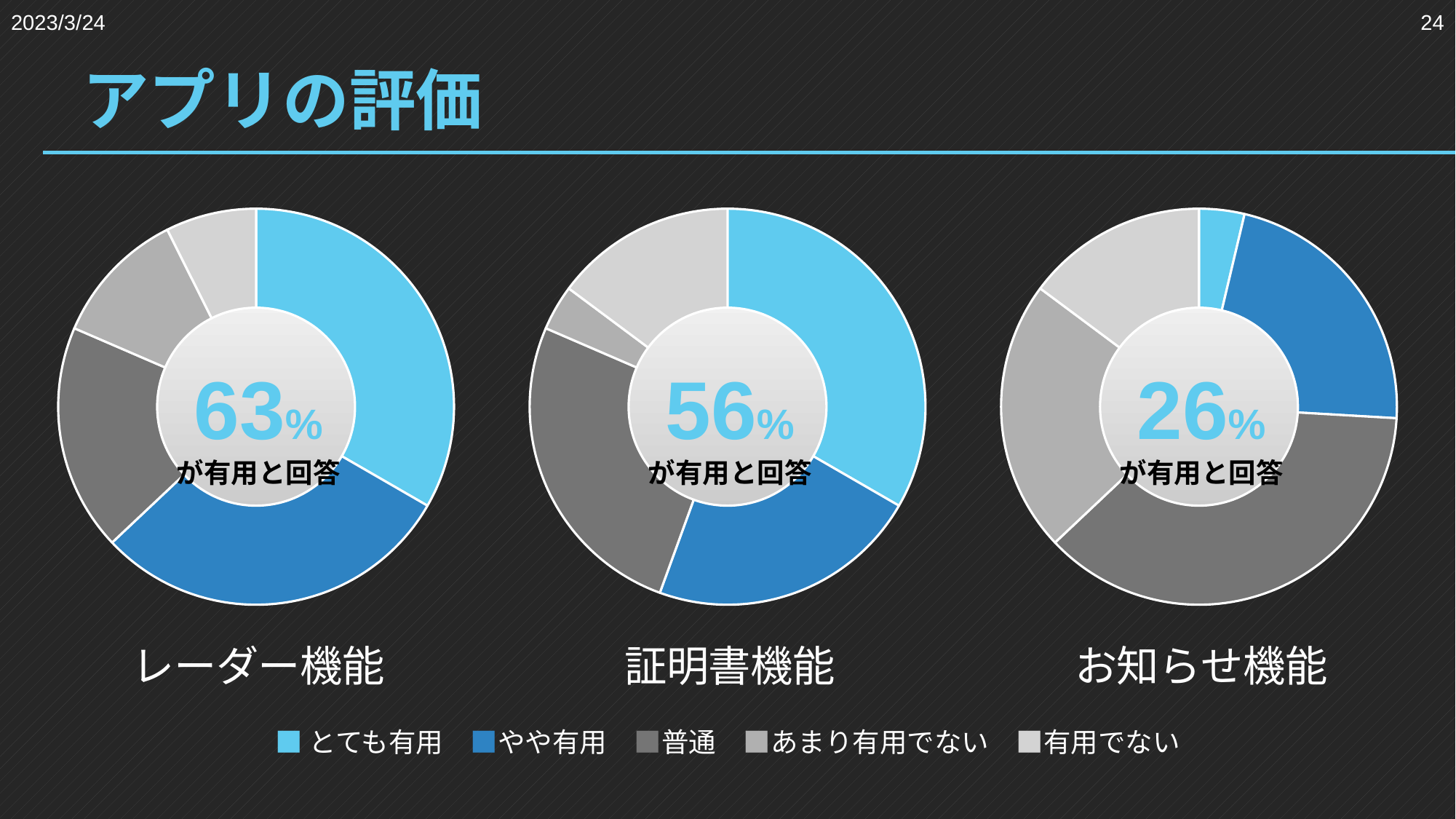

2023/3/24
24
# アプリの評価

### Chart:

| Category | レーダー機能 |
|---|---|
| とても有用 | 9.0 |
| 有用 | 8.0 |
| 普通 | 5.0 |
| やや有用でない | 3.0 |
| 有用でない | 2.0 |
63%
が有用と回答

### Chart:

| Category | 証明書機能 |
|---|---|
| とても有用 | 9.0 |
| 有用 | 6.0 |
| 普通 | 7.0 |
| やや有用でない | 1.0 |
| 有用でない | 4.0 |
56%
が有用と回答

### Chart:

| Category | お知らせ機能 |
|---|---|
| とても有用 | 1.0 |
| 有用 | 6.0 |
| 普通 | 10.0 |
| やや有用でない | 6.0 |
| 有用でない | 4.0 |
26%
が有用と回答
■とても有用　■やや有用　■普通　■あまり有用でない　■有用でない